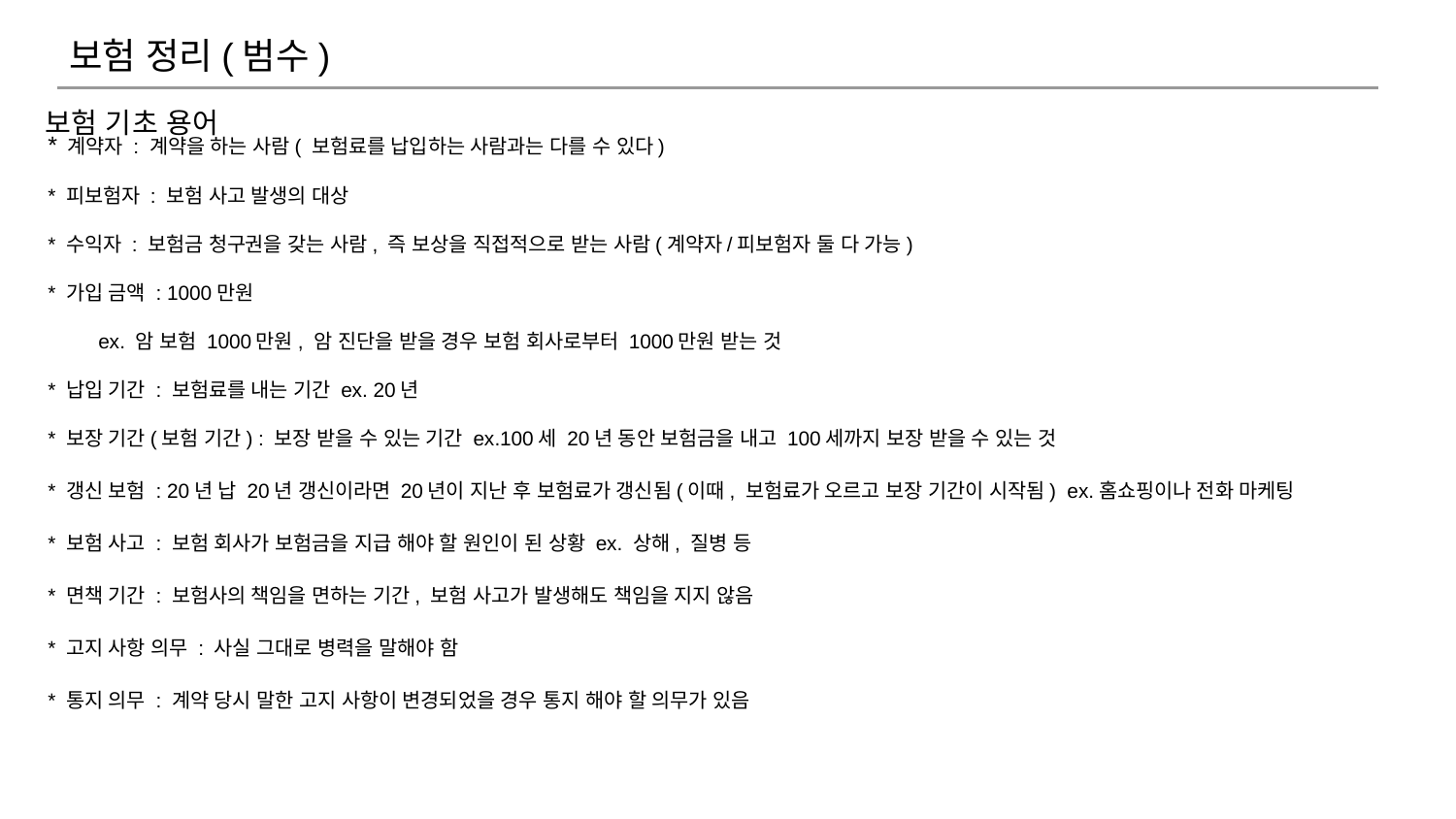

보험 정리(범수)

* 계약자 : 계약을 하는 사람( 보험료를 납입하는 사람과는 다를 수 있다)
* 피보험자 : 보험 사고 발생의 대상
* 수익자 : 보험금 청구권을 갖는 사람, 즉 보상을 직접적으로 받는 사람(계약자/피보험자 둘 다 가능)
* 가입 금액 : 1000만원
         ex. 암 보험 1000만원, 암 진단을 받을 경우 보험 회사로부터 1000만원 받는 것
* 납입 기간 : 보험료를 내는 기간 ex. 20년
* 보장 기간(보험 기간) : 보장 받을 수 있는 기간 ex.100세 20년 동안 보험금을 내고 100세까지 보장 받을 수 있는 것
* 갱신 보험 : 20년 납 20년 갱신이라면 20년이 지난 후 보험료가 갱신됨(이때, 보험료가 오르고 보장 기간이 시작됨)  ex.홈쇼핑이나 전화 마케팅
* 보험 사고 : 보험 회사가 보험금을 지급 해야 할 원인이 된 상황 ex. 상해, 질병 등
* 면책 기간 : 보험사의 책임을 면하는 기간, 보험 사고가 발생해도 책임을 지지 않음
* 고지 사항 의무 : 사실 그대로 병력을 말해야 함
* 통지 의무 : 계약 당시 말한 고지 사항이 변경되었을 경우 통지 해야 할 의무가 있음

보험 기초 용어